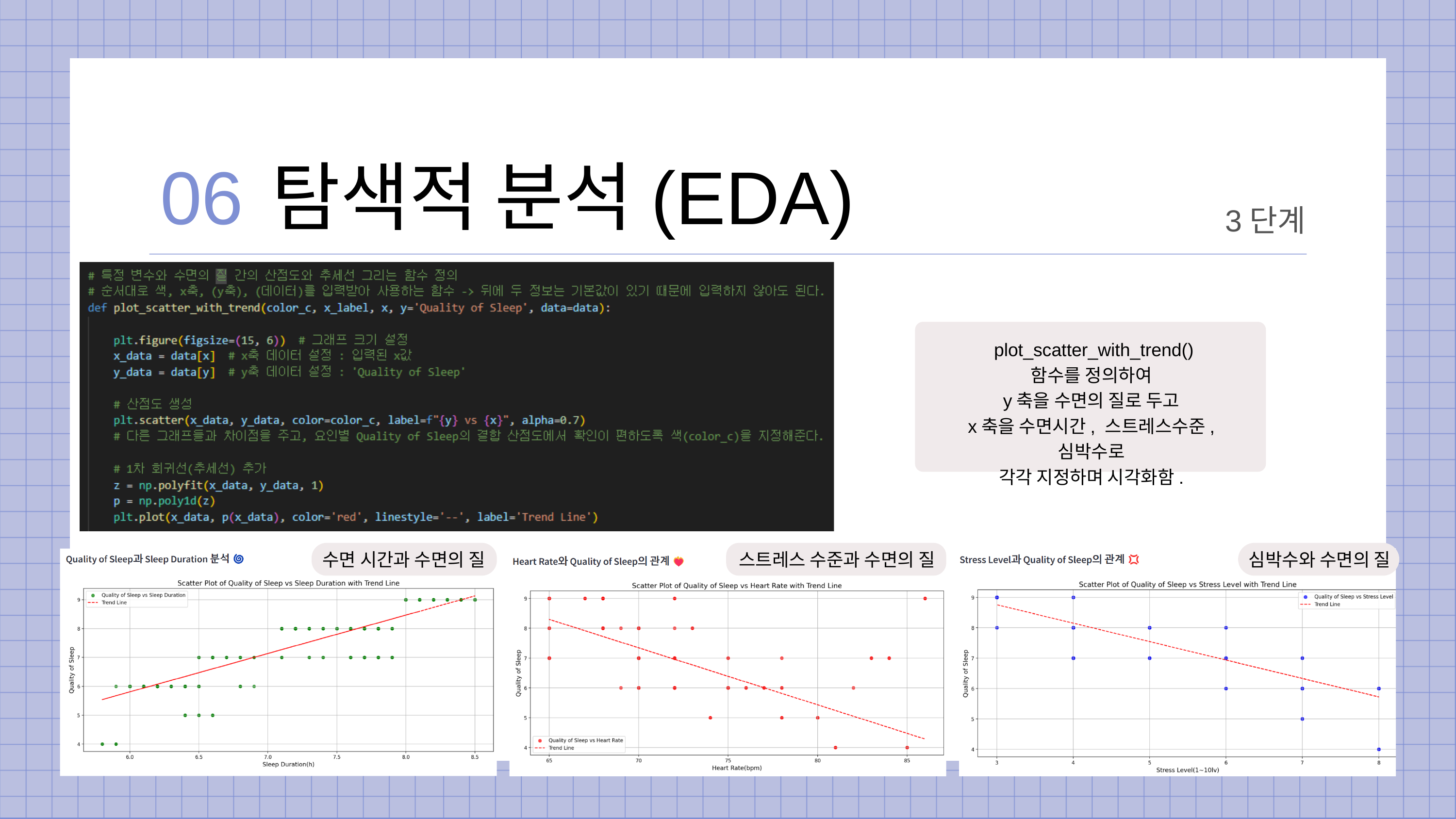

06
탐색적 분석(EDA)
3단계

 plot_scatter_with_trend()
함수를 정의하여
y축을 수면의 질로 두고
x축을 수면시간, 스트레스수준, 심박수로
각각 지정하며 시각화함.

수면 시간과 수면의 질
스트레스 수준과 수면의 질
심박수와 수면의 질